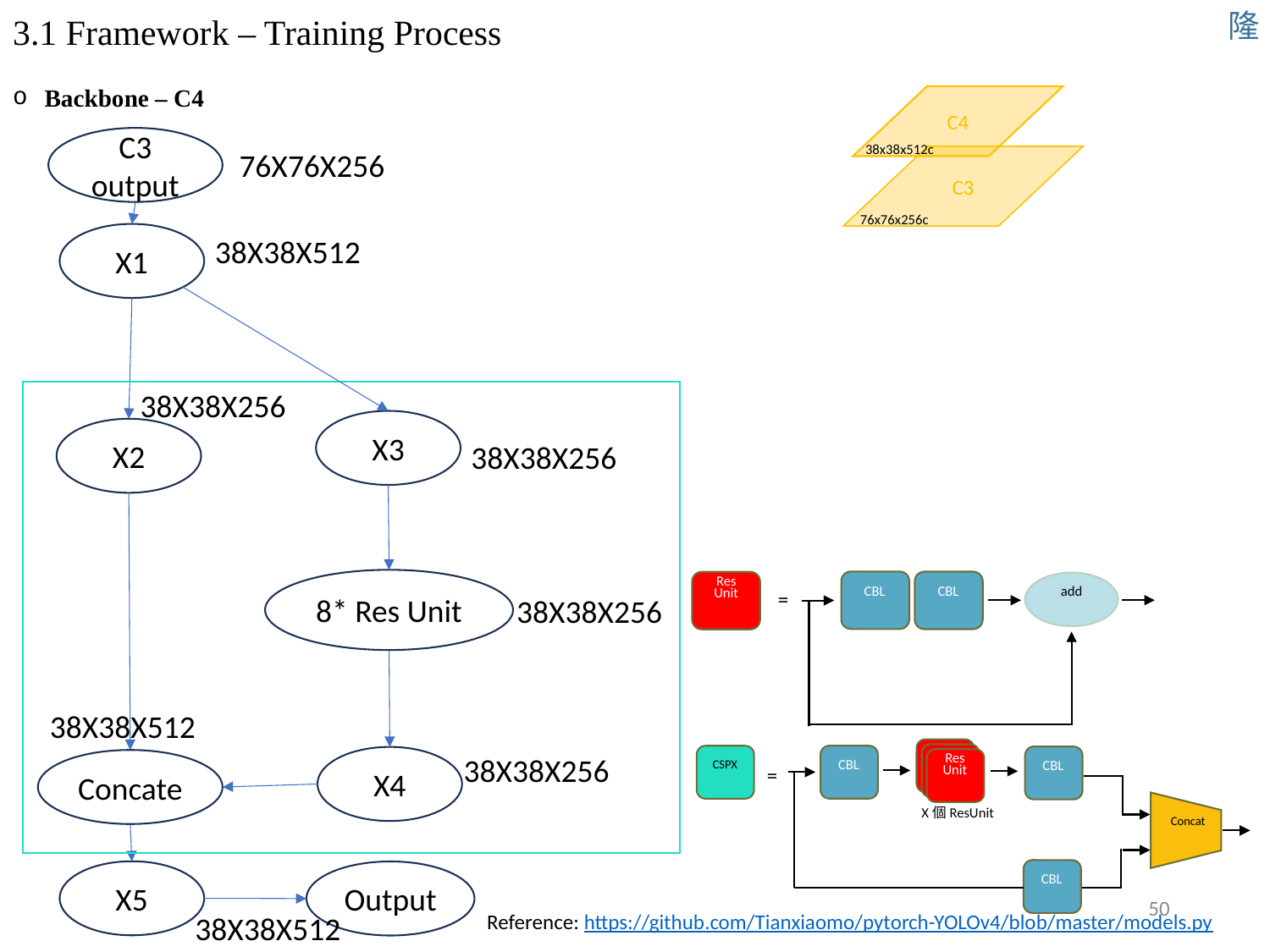

隆
# 3.1 Framework – Training Process
Backbone – C4
C4
C3 output
38x38x512c
76X76X256
C3
76x76x256c
X1
X2
Concate
X5
Output
38X38X512
38X38X256

X3
38X38X256
8* Res Unit
Res
Unit

CBL

CBL

add
=
38X38X256
38X38X512

Res
Unit

CBL

CSPX

CBL
=

Concat
X個ResUnit

CBL
38X38X256
X4
50
Reference: https://github.com/Tianxiaomo/pytorch-YOLOv4/blob/master/models.py
38X38X512